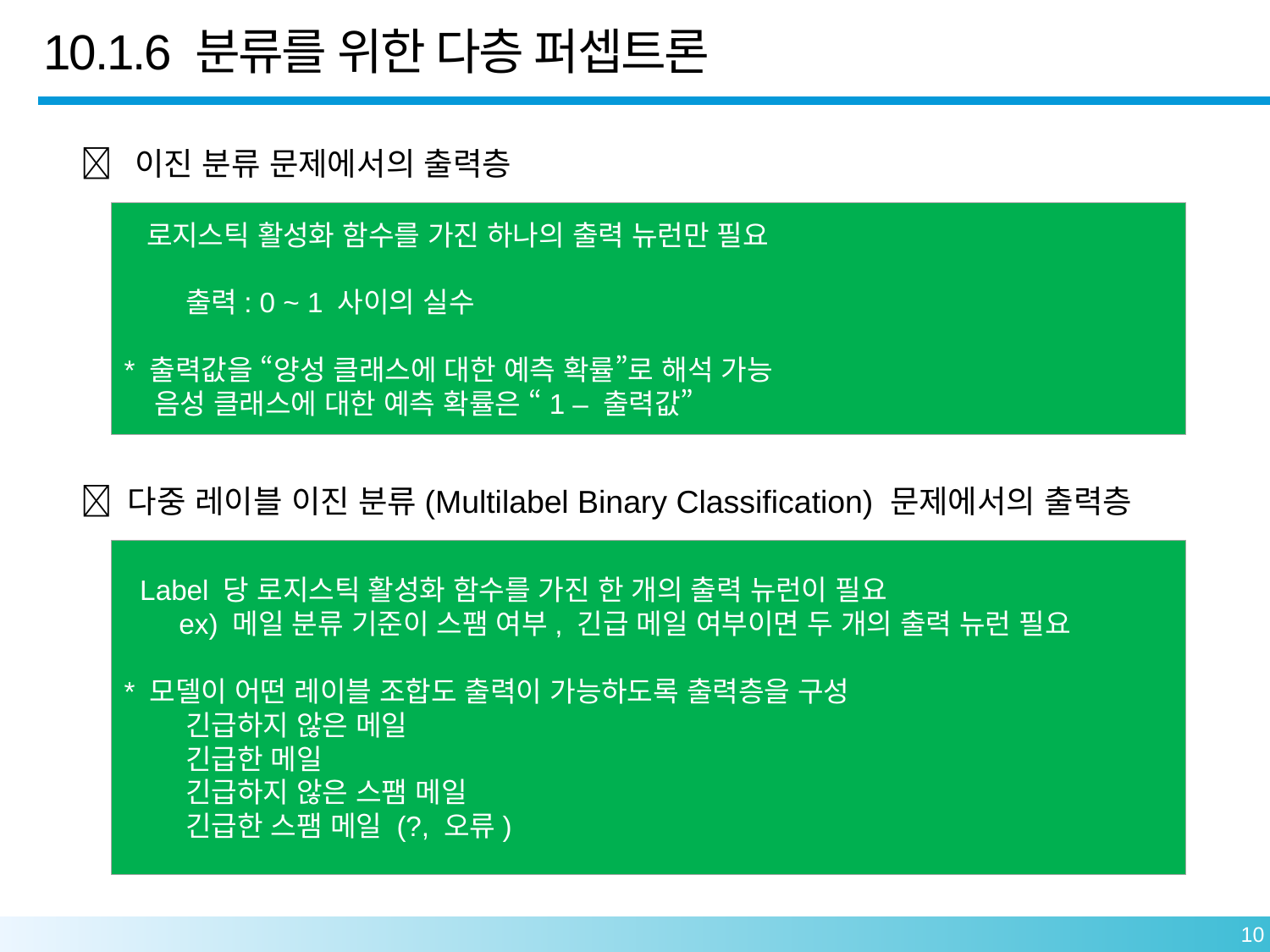

10.1.6 분류를 위한 다층 퍼셉트론
♣  이진 분류 문제에서의 출력층
  로지스틱 활성화 함수를 가진 하나의 출력 뉴런만 필요

       출력: 0 ~ 1 사이의 실수

* 출력값을 “양성 클래스에 대한 예측 확률”로 해석 가능
   음성 클래스에 대한 예측 확률은 “1 – 출력값”
♣ 다중 레이블 이진 분류(Multilabel Binary Classification) 문제에서의 출력층
  Label 당 로지스틱 활성화 함수를 가진 한 개의 출력 뉴런이 필요
       ex) 메일 분류 기준이 스팸 여부, 긴급 메일 여부이면 두 개의 출력 뉴런 필요

* 모델이 어떤 레이블 조합도 출력이 가능하도록 출력층을 구성
       긴급하지 않은 메일
       긴급한 메일
       긴급하지 않은 스팸 메일
       긴급한 스팸 메일 (?, 오류)
10